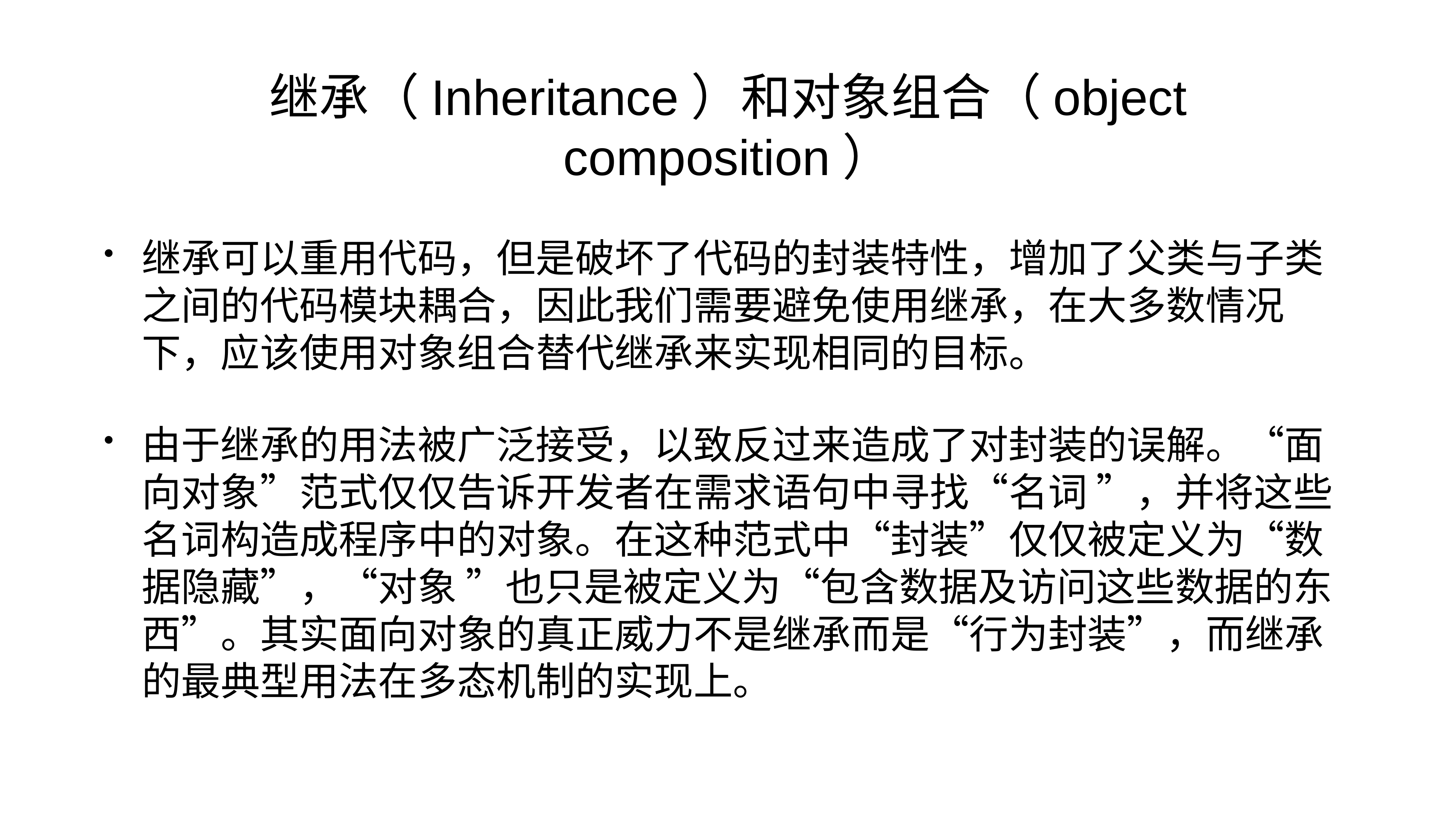

# 继承（Inheritance）和对象组合（object composition）
继承可以重用代码，但是破坏了代码的封装特性，增加了父类与子类之间的代码模块耦合，因此我们需要避免使用继承，在大多数情况下，应该使用对象组合替代继承来实现相同的目标。
由于继承的用法被广泛接受，以致反过来造成了对封装的误解。“面向对象”范式仅仅告诉开发者在需求语句中寻找“名词 ”，并将这些名词构造成程序中的对象。在这种范式中“封装”仅仅被定义为“数据隐藏”，“对象 ”也只是被定义为“包含数据及访问这些数据的东西”。其实面向对象的真正威力不是继承而是“行为封装”，而继承的最典型用法在多态机制的实现上。